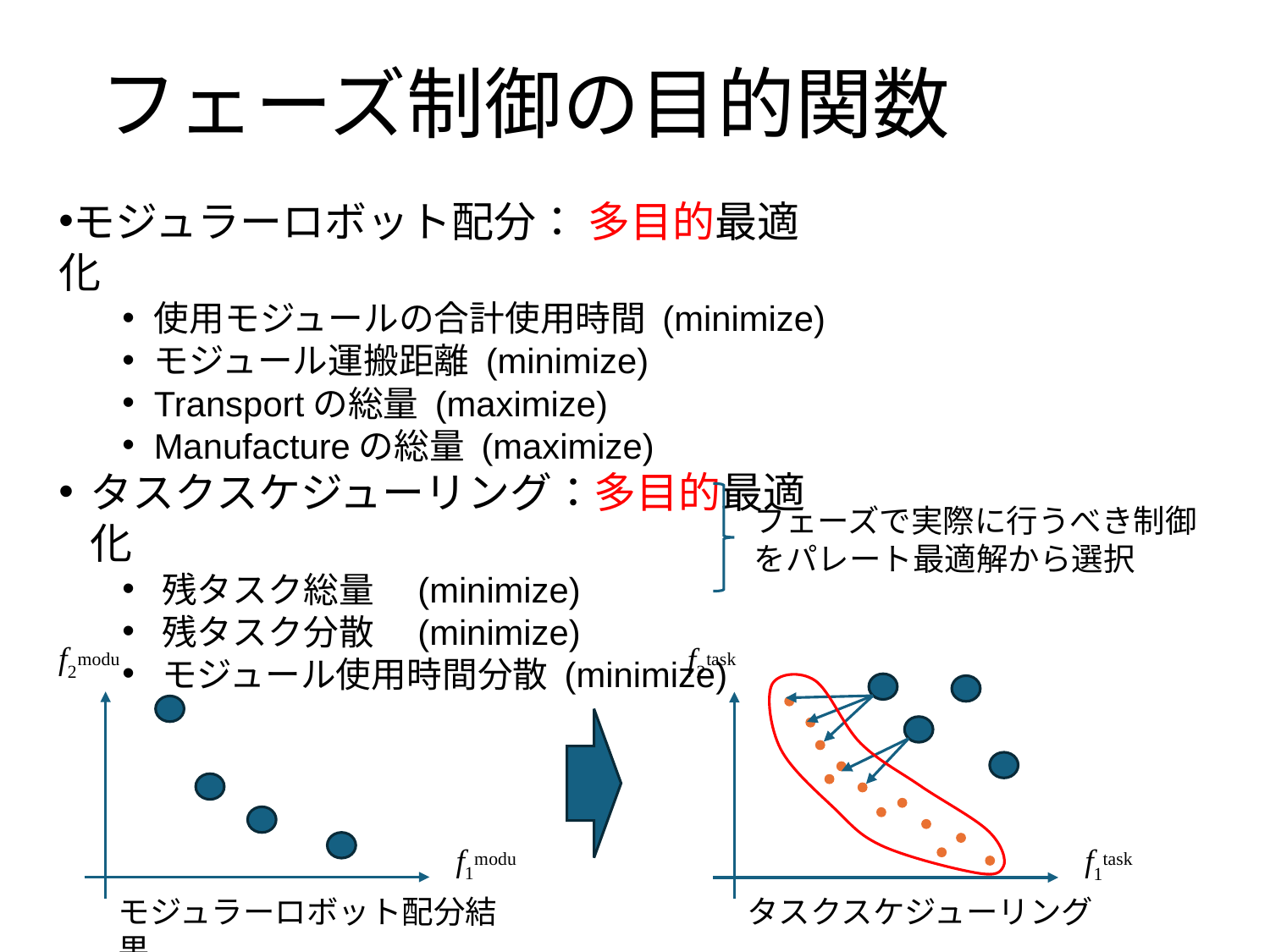

フェーズ制御の目的関数
モジュラーロボット配分： 多目的最適化
使用モジュールの合計使用時間 (minimize)
モジュール運搬距離 (minimize)
Transportの総量 (maximize)
Manufactureの総量 (maximize)
タスクスケジューリング：多目的最適化
残タスク総量　(minimize)
残タスク分散　(minimize)
モジュール使用時間分散 (minimize)

フェーズで実際に行うべき制御をパレート最適解から選択
modu
task
f2
f2

modu
task

f1
f1

モジュラーロボット配分結果
タスクスケジューリング